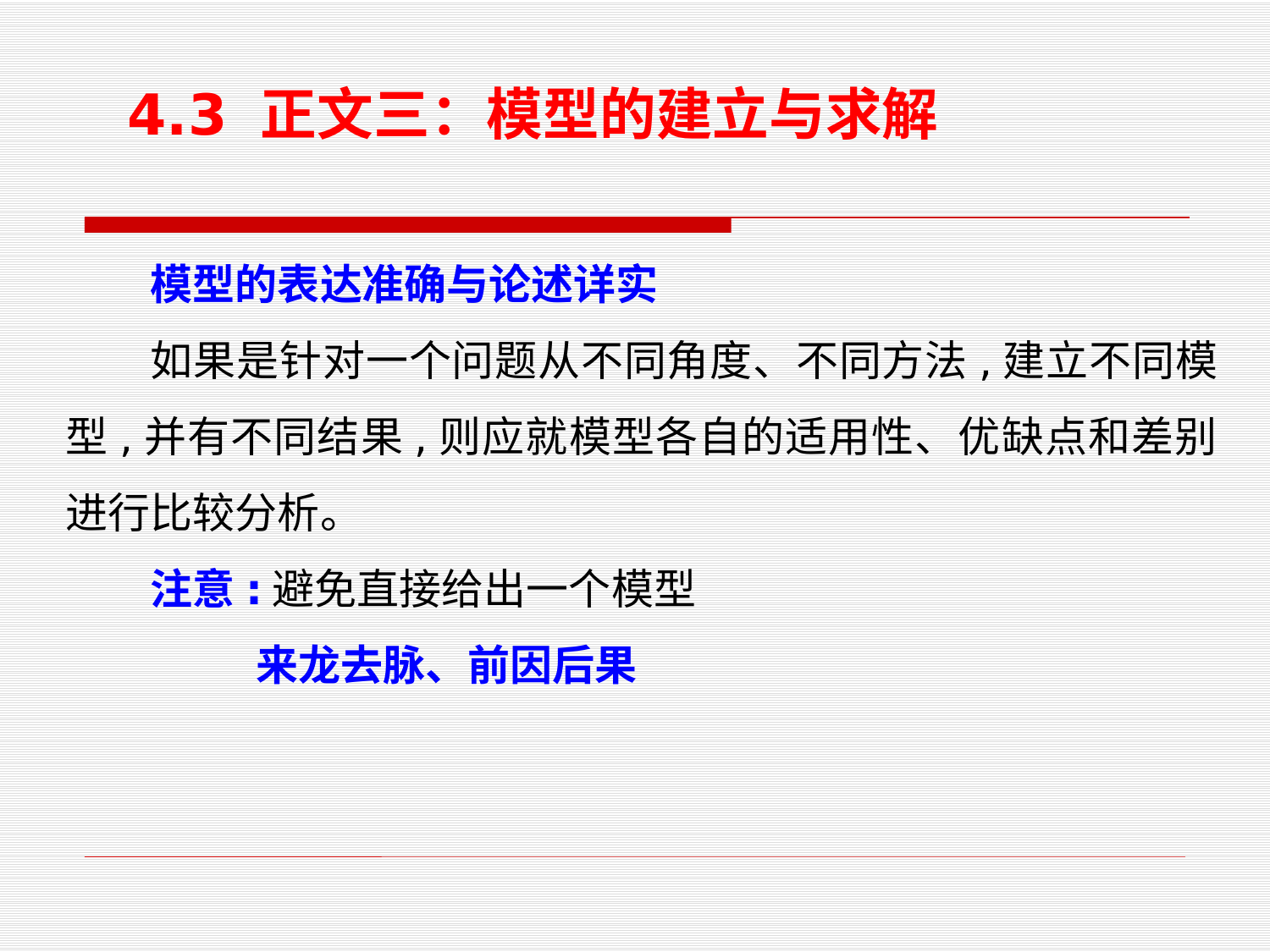

4.3 正文三：模型的建立与求解
模型的表达准确与论述详实
如果是针对一个问题从不同角度、不同方法,建立不同模型,并有不同结果,则应就模型各自的适用性、优缺点和差别进行比较分析。
注意:避免直接给出一个模型
          来龙去脉、前因后果